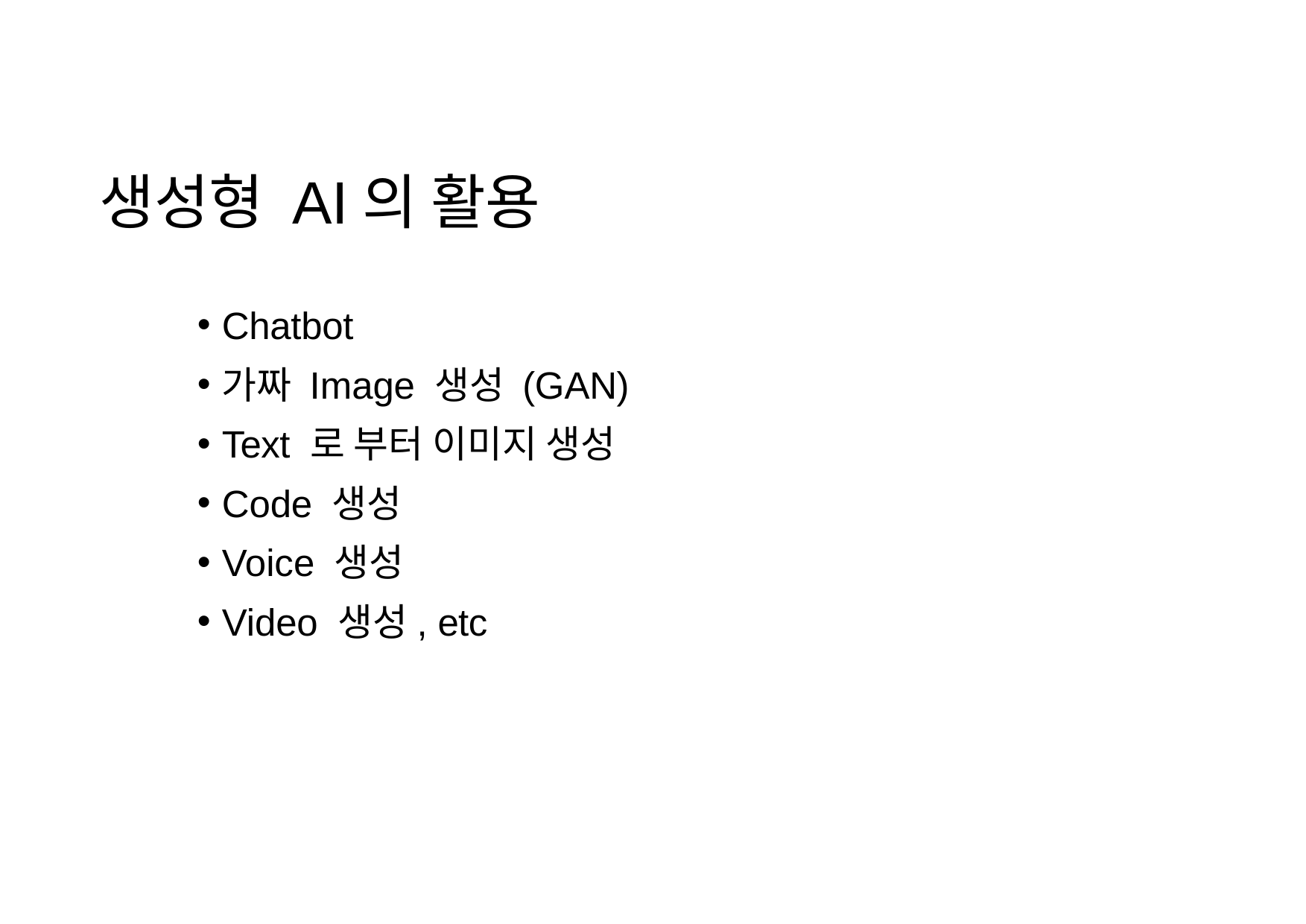

# 생성형 AI의 활용
Chatbot
가짜 Image 생성 (GAN)
Text 로 부터 이미지 생성
Code 생성
Voice 생성
Video 생성, etc